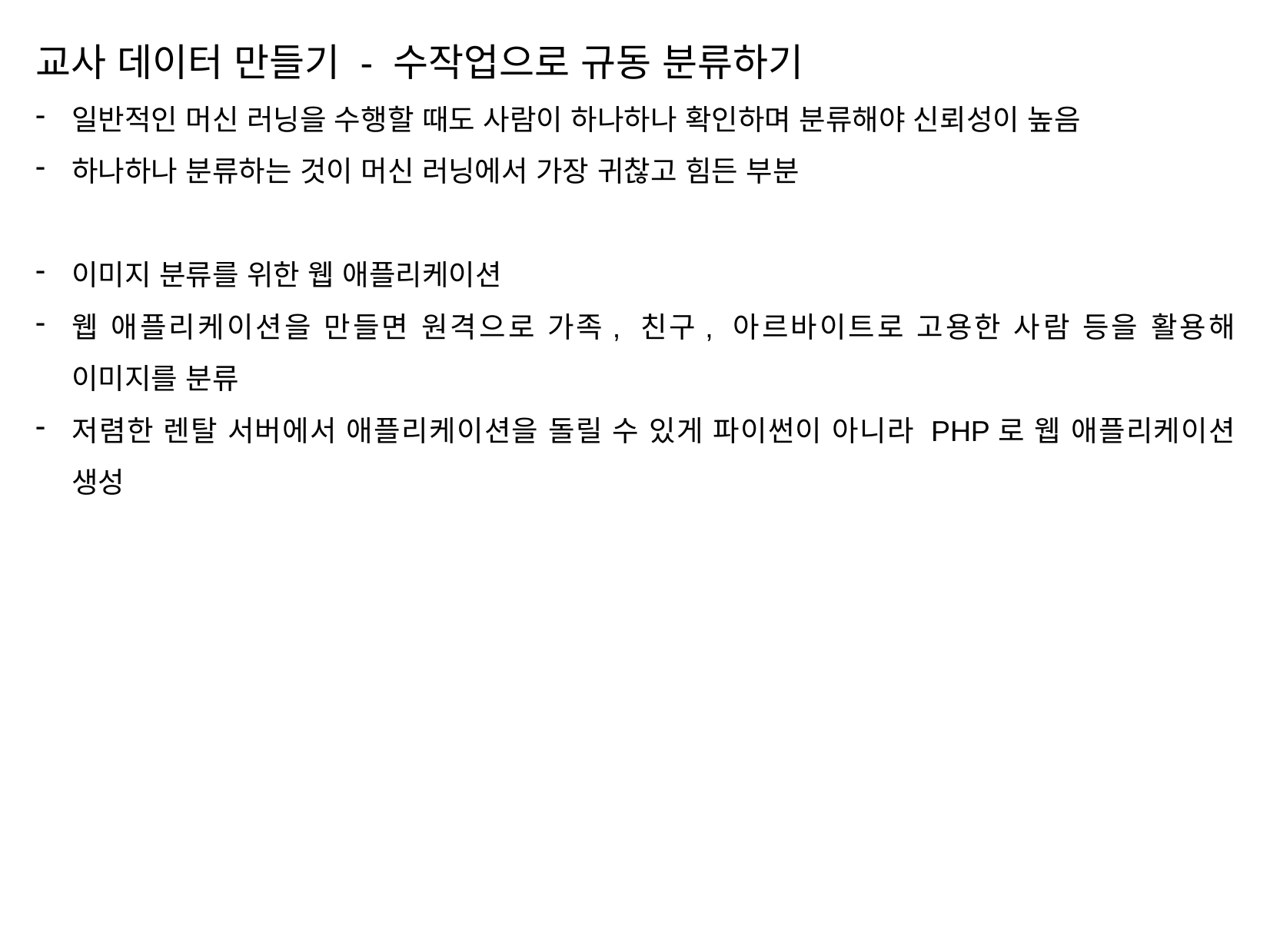

교사 데이터 만들기 - 수작업으로 규동 분류하기
일반적인 머신 러닝을 수행할 때도 사람이 하나하나 확인하며 분류해야 신뢰성이 높음
하나하나 분류하는 것이 머신 러닝에서 가장 귀찮고 힘든 부분

이미지 분류를 위한 웹 애플리케이션
웹 애플리케이션을 만들면 원격으로 가족, 친구, 아르바이트로 고용한 사람 등을 활용해 이미지를 분류
저렴한 렌탈 서버에서 애플리케이션을 돌릴 수 있게 파이썬이 아니라 PHP로 웹 애플리케이션 생성